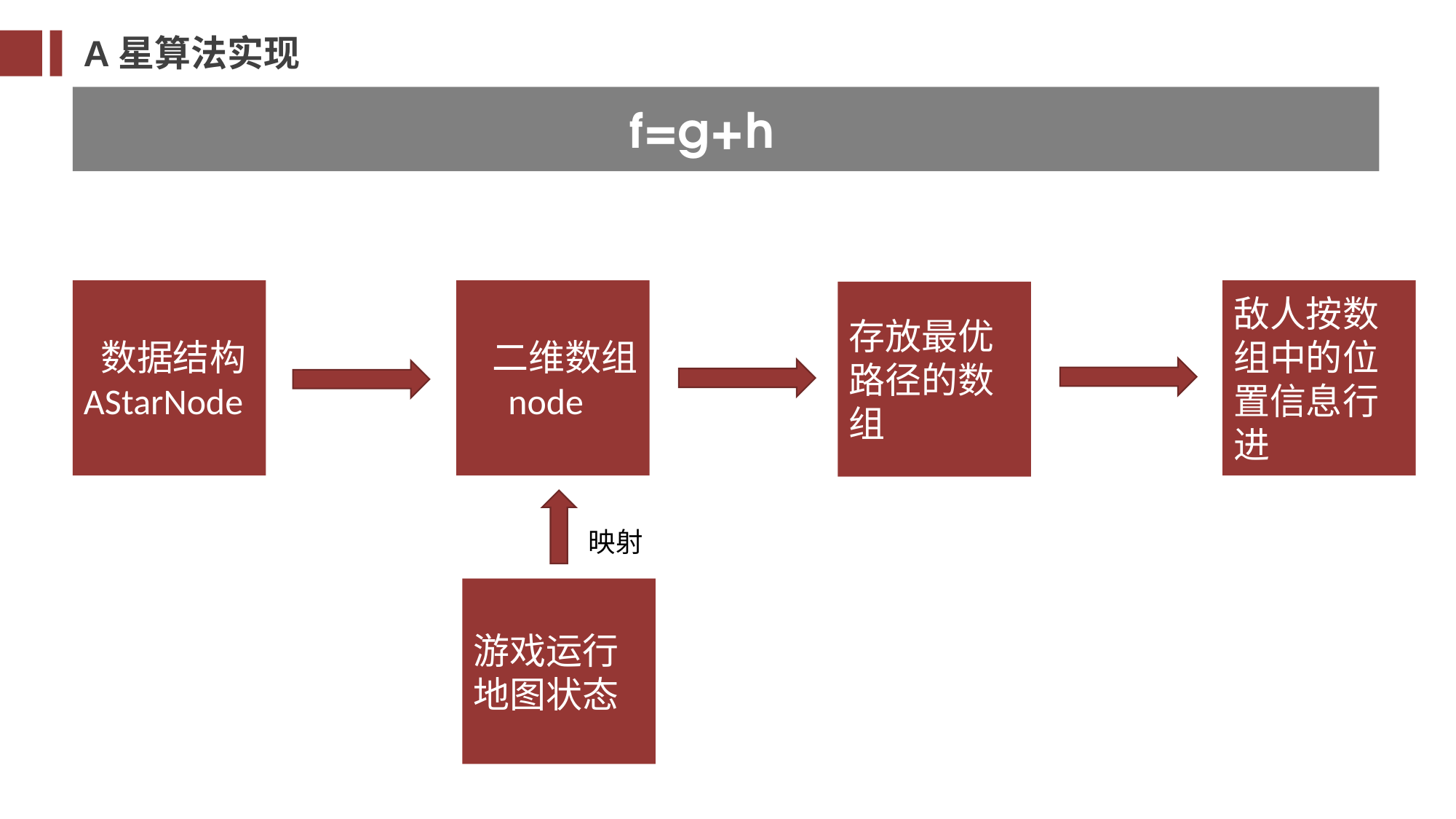

A星算法实现

f=g+h
游戏界面
为本游戏的主体，作为本游戏软件最具体也最重要的开发模块
 数据结构
AStarNode
  二维数组
     node
敌人按数组中的位置信息行进
存放最优路径的数组

映射
游戏运行地图状态